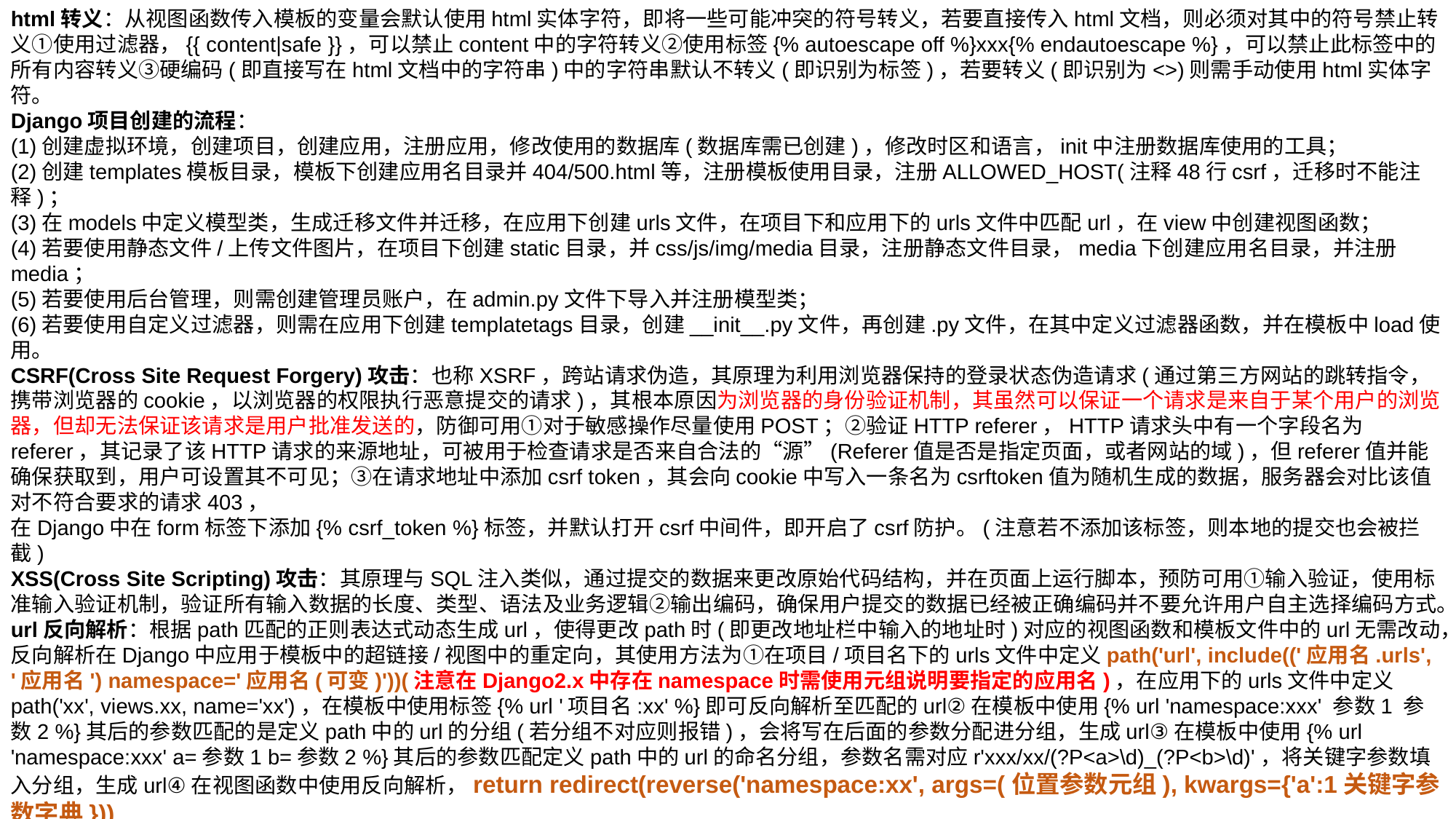

html转义：从视图函数传入模板的变量会默认使用html实体字符，即将一些可能冲突的符号转义，若要直接传入html文档，则必须对其中的符号禁止转义①使用过滤器，{{ content|safe }}，可以禁止content中的字符转义②使用标签{% autoescape off %}xxx{% endautoescape %}，可以禁止此标签中的所有内容转义③硬编码(即直接写在html文档中的字符串)中的字符串默认不转义(即识别为标签)，若要转义(即识别为<>)则需手动使用html实体字符。
Django项目创建的流程：
(1)创建虚拟环境，创建项目，创建应用，注册应用，修改使用的数据库(数据库需已创建)，修改时区和语言，init中注册数据库使用的工具；
(2)创建templates模板目录，模板下创建应用名目录并404/500.html等，注册模板使用目录，注册ALLOWED_HOST(注释48行csrf，迁移时不能注释)；
(3)在models中定义模型类，生成迁移文件并迁移，在应用下创建urls文件，在项目下和应用下的urls文件中匹配url，在view中创建视图函数；
(4)若要使用静态文件/上传文件图片，在项目下创建static目录，并css/js/img/media目录，注册静态文件目录，media下创建应用名目录，并注册media；
(5)若要使用后台管理，则需创建管理员账户，在admin.py文件下导入并注册模型类；
(6)若要使用自定义过滤器，则需在应用下创建templatetags目录，创建__init__.py文件，再创建.py文件，在其中定义过滤器函数，并在模板中load使用。
CSRF(Cross Site Request Forgery)攻击：也称XSRF，跨站请求伪造，其原理为利用浏览器保持的登录状态伪造请求(通过第三方网站的跳转指令，携带浏览器的cookie，以浏览器的权限执行恶意提交的请求)，其根本原因为浏览器的身份验证机制，其虽然可以保证一个请求是来自于某个用户的浏览器，但却无法保证该请求是用户批准发送的，防御可用①对于敏感操作尽量使用POST；②验证HTTP referer，HTTP请求头中有一个字段名为referer，其记录了该HTTP请求的来源地址，可被用于检查请求是否来自合法的“源”(Referer值是否是指定页面，或者网站的域)，但referer值并能确保获取到，用户可设置其不可见；③在请求地址中添加csrf token，其会向cookie中写入一条名为csrftoken值为随机生成的数据，服务器会对比该值对不符合要求的请求403，
在Django中在form标签下添加{% csrf_token %}标签，并默认打开csrf中间件，即开启了csrf防护。(注意若不添加该标签，则本地的提交也会被拦截)
XSS(Cross Site Scripting)攻击：其原理与SQL注入类似，通过提交的数据来更改原始代码结构，并在页面上运行脚本，预防可用①输入验证，使用标准输入验证机制，验证所有输入数据的长度、类型、语法及业务逻辑②输出编码，确保用户提交的数据已经被正确编码并不要允许用户自主选择编码方式。
url反向解析：根据path匹配的正则表达式动态生成url，使得更改path时(即更改地址栏中输入的地址时)对应的视图函数和模板文件中的url无需改动，反向解析在Django中应用于模板中的超链接/视图中的重定向，其使用方法为①在项目/项目名下的urls文件中定义path('url', include(('应用名.urls', '应用名') namespace='应用名(可变)'))(注意在Django2.x中存在namespace时需使用元组说明要指定的应用名)，在应用下的urls文件中定义path('xx', views.xx, name='xx')，在模板中使用标签{% url '项目名:xx' %}即可反向解析至匹配的url②在模板中使用{% url 'namespace:xxx' 参数1 参数2 %}其后的参数匹配的是定义path中的url的分组(若分组不对应则报错)，会将写在后面的参数分配进分组，生成url③在模板中使用{% url 'namespace:xxx' a=参数1 b=参数2 %}其后的参数匹配定义path中的url的命名分组，参数名需对应r'xxx/xx/(?P<a>\d)_(?P<b>\d)'，将关键字参数填入分组，生成url④在视图函数中使用反向解析，return redirect(reverse('namespace:xx', args=(位置参数元组), kwargs={'a':1关键字参数字典}))
静态文件：若要在模板页面上使用静态文件，①需要创建目录，并在setting中配置，STATIC_URL = '/static/'意为访问静态文件的url配置(HTML中需要的静态文件都会重新发起一个请求，Django强制要求静态文件(css/img等)必须使用static(否则禁止访问)，然后再根据href/src请求的url去本地文件夹物理目录中查找)，STATICFILES_DIRS配置静态文件的物理目录②从django.conf import settings中可以查看静态文件的查找顺序STATICFILES_FINDERS，先查找配置的目录下，再去应用下的文件夹中查找③可以在模板中动态的生成静态文件的url，主要是解决STATIC_URL变动的问题(即改变STATIC_URL时无需改变HTML文档中对静态文件的访问url)，在最上方{% load staticfiles %}，在需要配置url的地址中如src="{% static 'images/mm.jpg' %}"
关于IP拦截：使用request.META['REMOTE_ADDR']可以获取浏览器端的IP地址，通过中间件类的设计可以在视图函数应用之前对浏览器的IP进行筛选，实现阻止某些IP访问网站的功能。